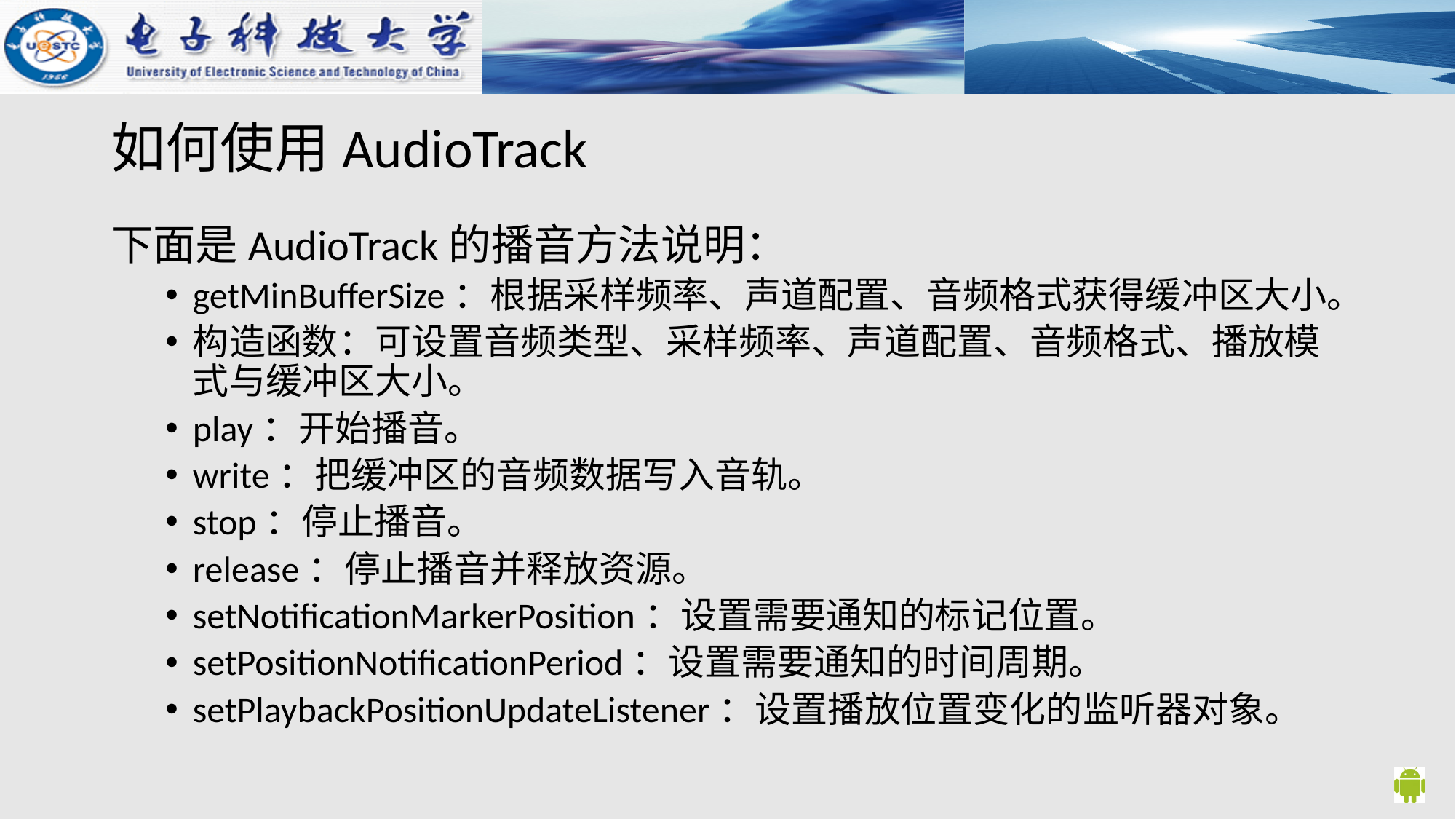

# 如何使用AudioTrack
下面是AudioTrack的播音方法说明：
getMinBufferSize：根据采样频率、声道配置、音频格式获得缓冲区大小。
构造函数：可设置音频类型、采样频率、声道配置、音频格式、播放模式与缓冲区大小。
play：开始播音。
write：把缓冲区的音频数据写入音轨。
stop：停止播音。
release：停止播音并释放资源。
setNotificationMarkerPosition：设置需要通知的标记位置。
setPositionNotificationPeriod：设置需要通知的时间周期。
setPlaybackPositionUpdateListener：设置播放位置变化的监听器对象。